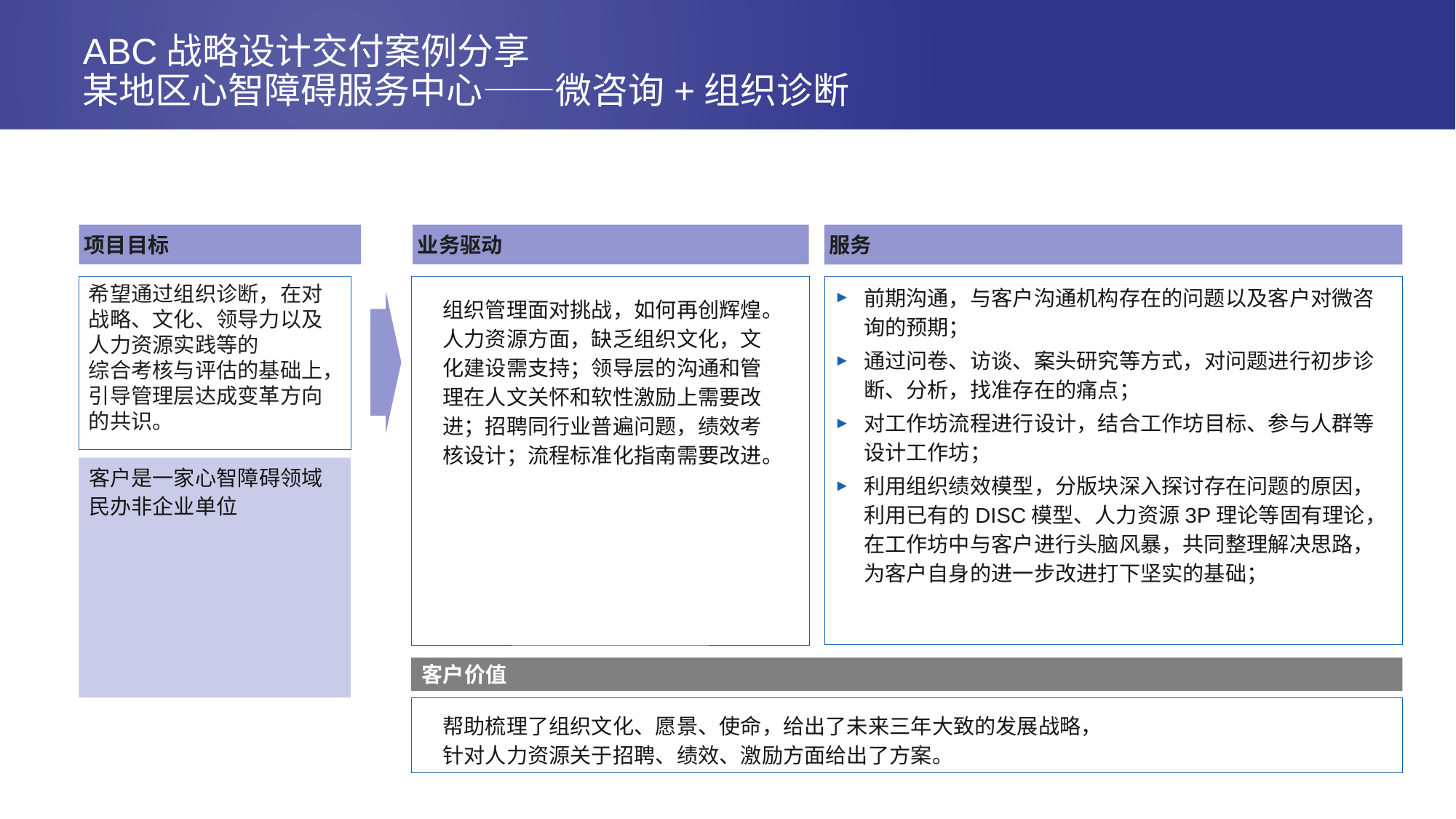

# ABC战略设计交付案例分享 某地区心智障碍服务中心——微咨询+组织诊断
项目目标
业务驱动
服务

前期沟通，与客户沟通机构存在的问题以及客户对微咨询的预期；
通过问卷、访谈、案头研究等方式，对问题进行初步诊断、分析，找准存在的痛点；
对工作坊流程进行设计，结合工作坊目标、参与人群等设计工作坊；
利用组织绩效模型，分版块深入探讨存在问题的原因，利用已有的DISC模型、人力资源3P理论等固有理论，在工作坊中与客户进行头脑风暴，共同整理解决思路，为客户自身的进一步改进打下坚实的基础；
希望通过组织诊断，在对战略、文化、领导力以及人力资源实践等的
综合考核与评估的基础上，引导管理层达成变革方向的共识。

客户是一家心智障碍领域民办非企业单位

客户价值

组织管理面对挑战，如何再创辉煌。人力资源方面，缺乏组织文化，文化建设需支持；领导层的沟通和管理在人文关怀和软性激励上需要改进；招聘同行业普遍问题，绩效考核设计；流程标准化指南需要改进。
帮助梳理了组织文化、愿景、使命，给出了未来三年大致的发展战略，针对人力资源关于招聘、绩效、激励方面给出了方案。